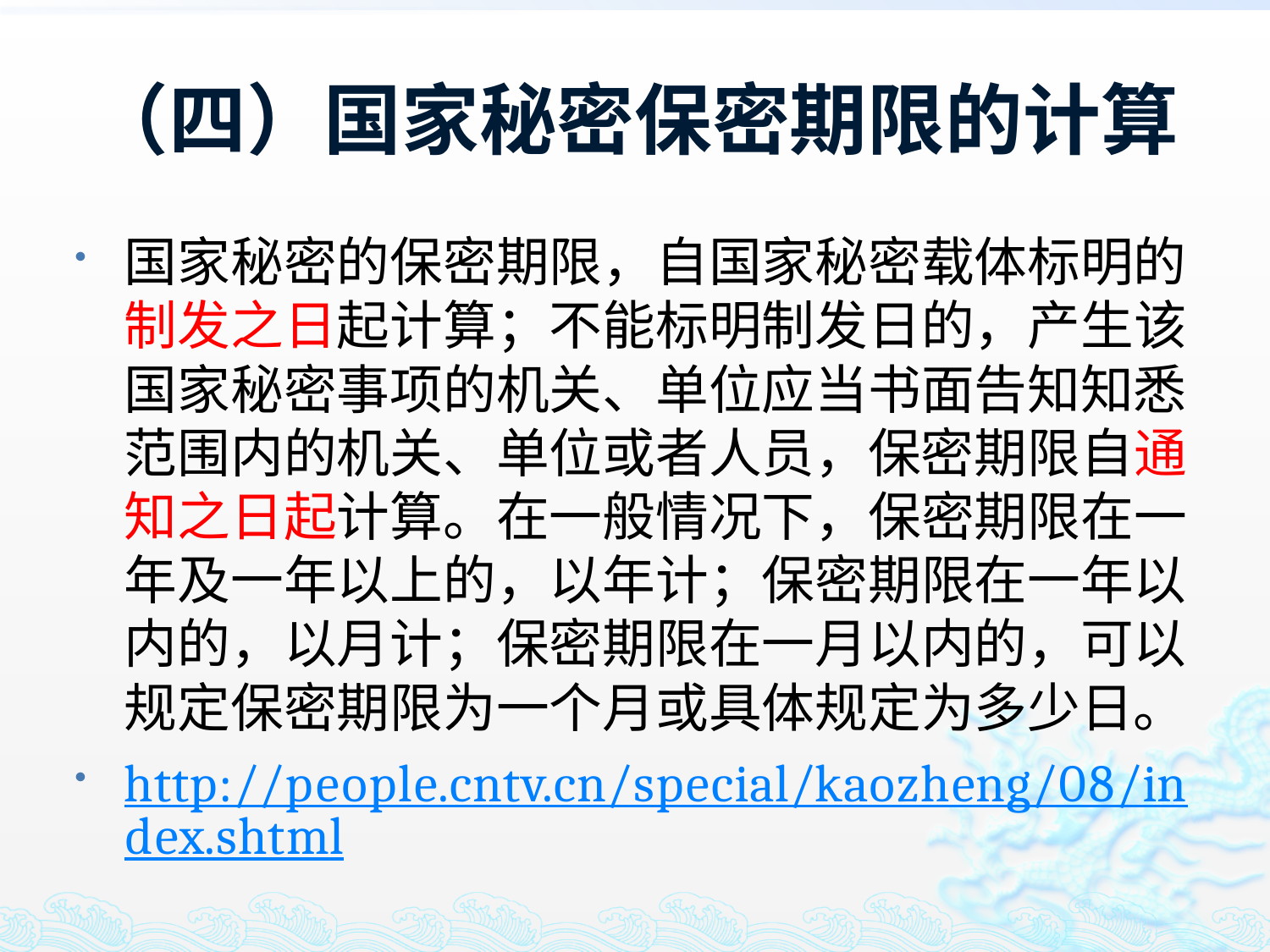

# （四）国家秘密保密期限的计算
国家秘密的保密期限，自国家秘密载体标明的制发之日起计算；不能标明制发日的，产生该国家秘密事项的机关、单位应当书面告知知悉范围内的机关、单位或者人员，保密期限自通知之日起计算。在一般情况下，保密期限在一年及一年以上的，以年计；保密期限在一年以内的，以月计；保密期限在一月以内的，可以规定保密期限为一个月或具体规定为多少日。
http://people.cntv.cn/special/kaozheng/08/index.shtml